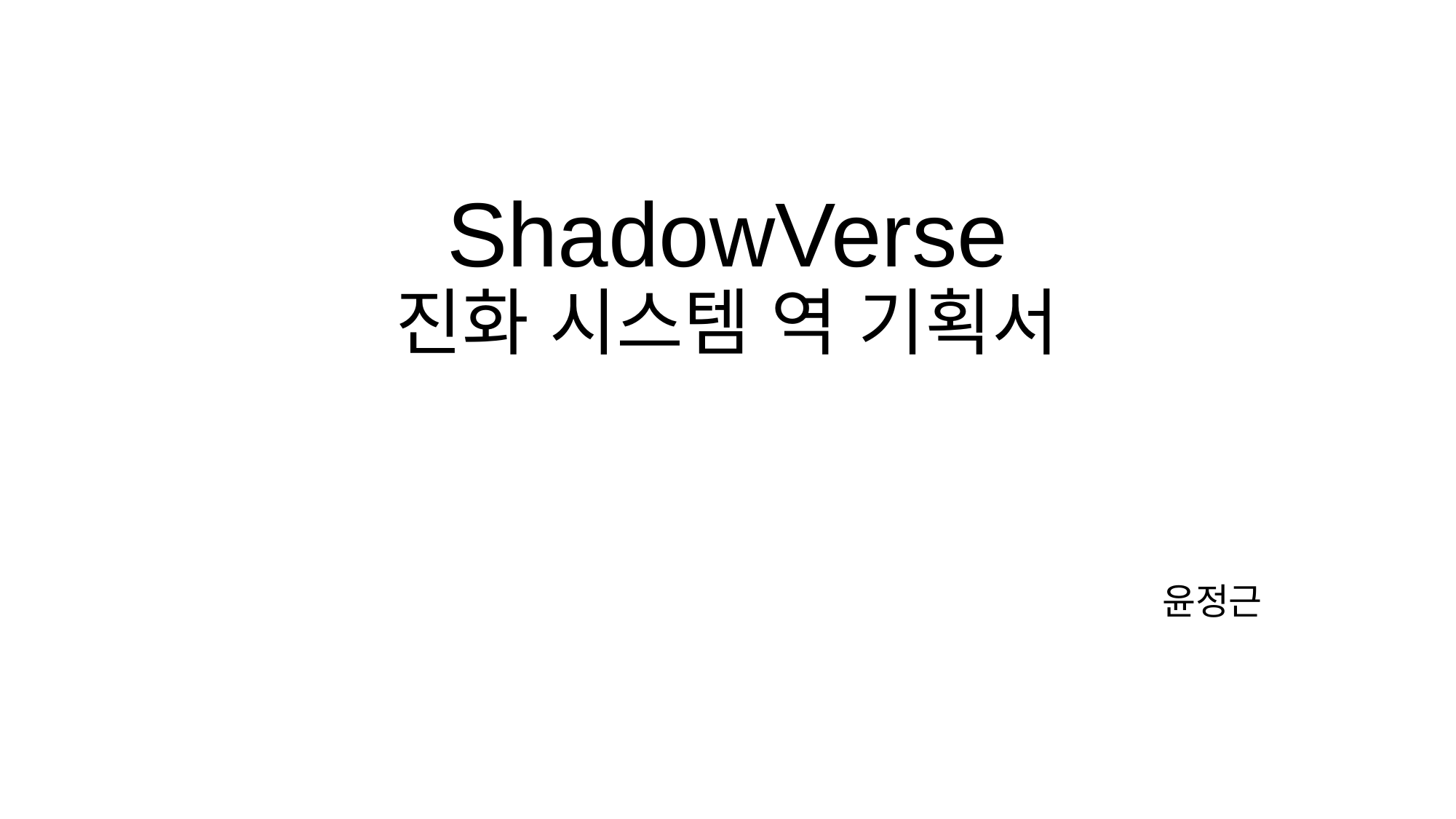

# ShadowVerse 진화 시스템 역 기획서
윤정근